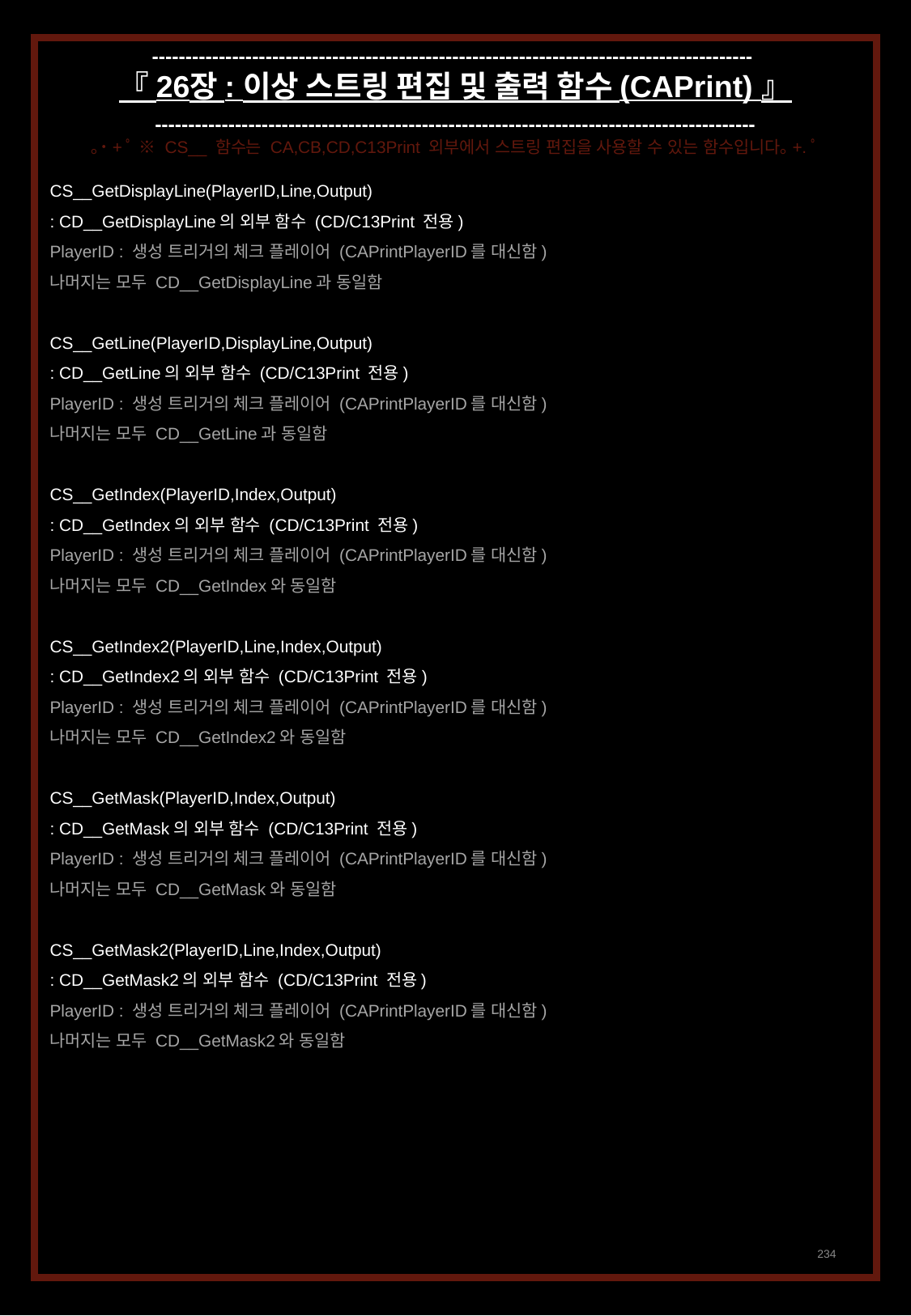

------------------------------------------------------------------------------------------
『 26장 : 이상 스트링 편집 및 출력 함수 (CAPrint) 』
------------------------------------------------------------------------------------------

｡˙+ﾟ ※ CS__ 함수는 CA,CB,CD,C13Print 외부에서 스트링 편집을 사용할 수 있는 함수입니다｡+.ﾟ
CS__GetDisplayLine(PlayerID,Line,Output)
: CD__GetDisplayLine의 외부 함수 (CD/C13Print 전용)
PlayerID : 생성 트리거의 체크 플레이어 (CAPrintPlayerID를 대신함)
나머지는 모두 CD__GetDisplayLine과 동일함

CS__GetLine(PlayerID,DisplayLine,Output)
: CD__GetLine의 외부 함수 (CD/C13Print 전용)
PlayerID : 생성 트리거의 체크 플레이어 (CAPrintPlayerID를 대신함)
나머지는 모두 CD__GetLine과 동일함

CS__GetIndex(PlayerID,Index,Output)
: CD__GetIndex의 외부 함수 (CD/C13Print 전용)
PlayerID : 생성 트리거의 체크 플레이어 (CAPrintPlayerID를 대신함)
나머지는 모두 CD__GetIndex와 동일함

CS__GetIndex2(PlayerID,Line,Index,Output)
: CD__GetIndex2의 외부 함수 (CD/C13Print 전용)
PlayerID : 생성 트리거의 체크 플레이어 (CAPrintPlayerID를 대신함)
나머지는 모두 CD__GetIndex2와 동일함

CS__GetMask(PlayerID,Index,Output)
: CD__GetMask의 외부 함수 (CD/C13Print 전용)
PlayerID : 생성 트리거의 체크 플레이어 (CAPrintPlayerID를 대신함)
나머지는 모두 CD__GetMask와 동일함

CS__GetMask2(PlayerID,Line,Index,Output)
: CD__GetMask2의 외부 함수 (CD/C13Print 전용)
PlayerID : 생성 트리거의 체크 플레이어 (CAPrintPlayerID를 대신함)
나머지는 모두 CD__GetMask2와 동일함
234